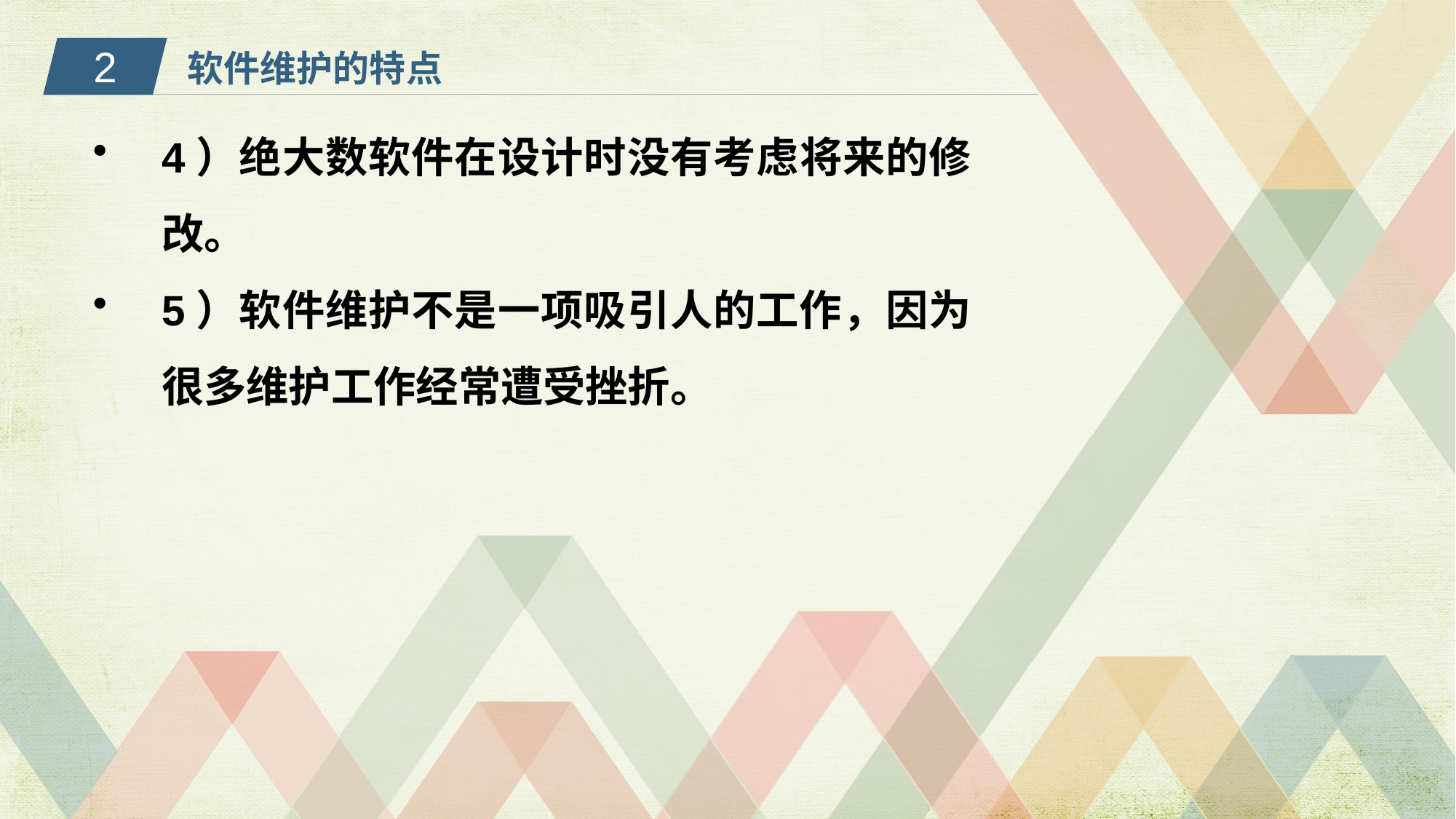

2

软件维护的特点
4）绝大数软件在设计时没有考虑将来的修改。
5）软件维护不是一项吸引人的工作，因为很多维护工作经常遭受挫折。